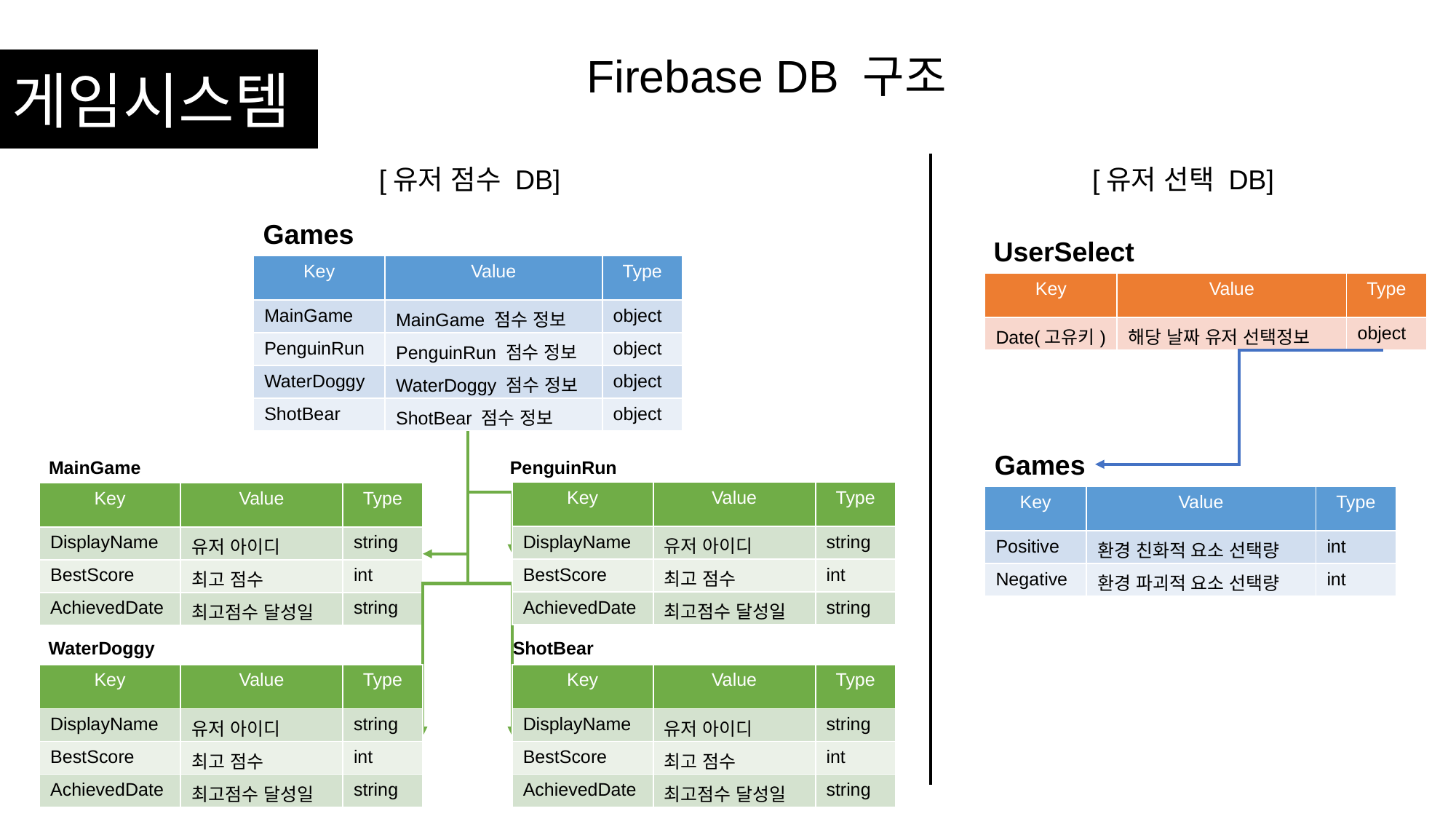

Firebase DB 구조
게임시스템
[유저 점수 DB]
[유저 선택 DB]
Games
UserSelect
| Key | Value | Type |
| --- | --- | --- |
| MainGame | MainGame 점수 정보 | object |
| PenguinRun | PenguinRun 점수 정보 | object |
| WaterDoggy | WaterDoggy 점수 정보 | object |
| ShotBear | ShotBear 점수 정보 | object |
| Key | Value | Type |
| --- | --- | --- |
| Date(고유키) | 해당 날짜 유저 선택정보 | object |
Games
MainGame
PenguinRun
| Key | Value | Type |
| --- | --- | --- |
| DisplayName | 유저 아이디 | string |
| BestScore | 최고 점수 | int |
| AchievedDate | 최고점수 달성일 | string |
| Key | Value | Type |
| --- | --- | --- |
| DisplayName | 유저 아이디 | string |
| BestScore | 최고 점수 | int |
| AchievedDate | 최고점수 달성일 | string |
| Key | Value | Type |
| --- | --- | --- |
| Positive | 환경 친화적 요소 선택량 | int |
| Negative | 환경 파괴적 요소 선택량 | int |
WaterDoggy
ShotBear
| Key | Value | Type |
| --- | --- | --- |
| DisplayName | 유저 아이디 | string |
| BestScore | 최고 점수 | int |
| AchievedDate | 최고점수 달성일 | string |
| Key | Value | Type |
| --- | --- | --- |
| DisplayName | 유저 아이디 | string |
| BestScore | 최고 점수 | int |
| AchievedDate | 최고점수 달성일 | string |